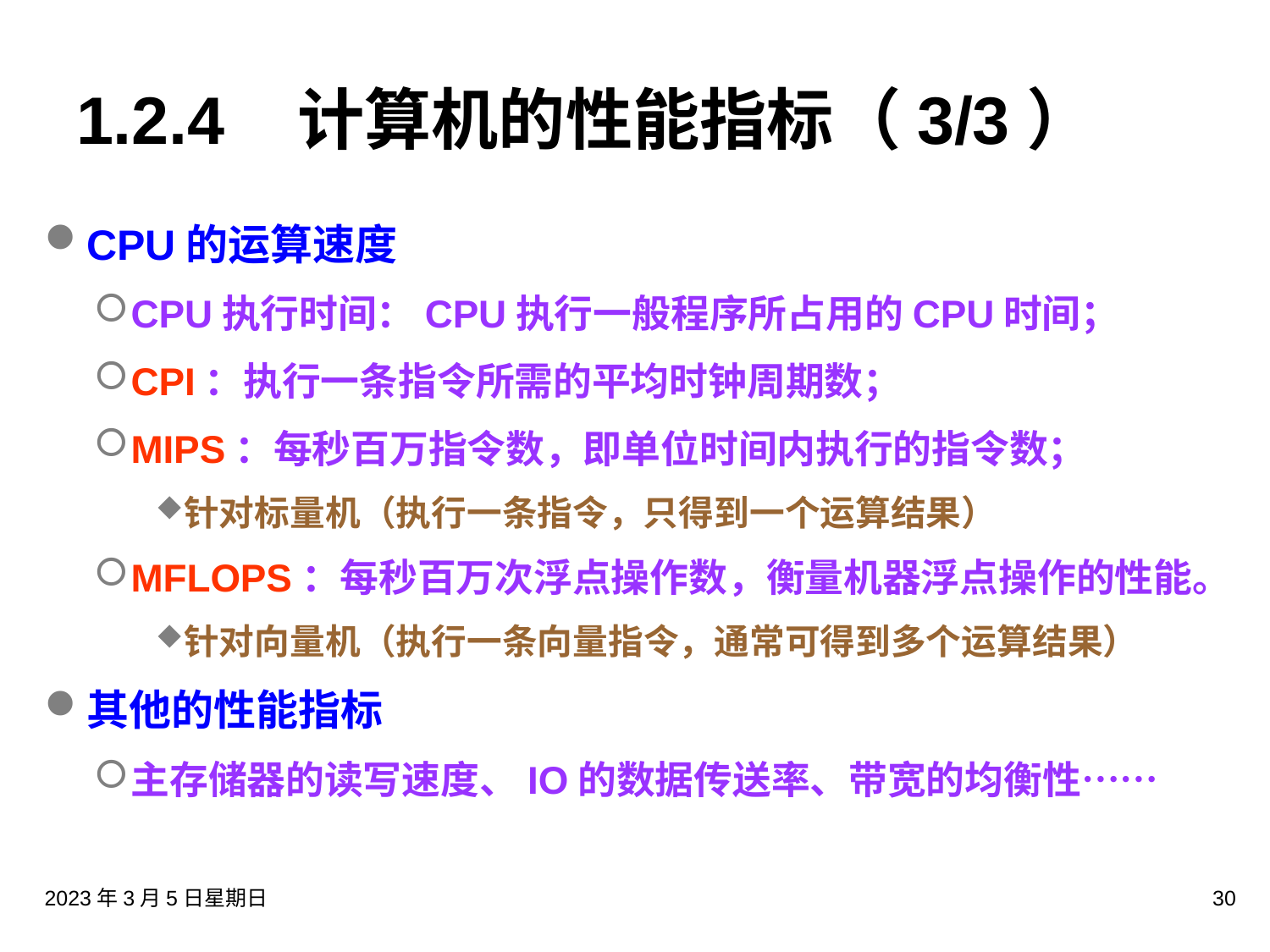

# 1.2.4   计算机的性能指标（3/3）
CPU的运算速度
CPU执行时间：CPU执行一般程序所占用的CPU时间；
CPI：执行一条指令所需的平均时钟周期数；
MIPS：每秒百万指令数，即单位时间内执行的指令数；
针对标量机（执行一条指令，只得到一个运算结果）
MFLOPS：每秒百万次浮点操作数，衡量机器浮点操作的性能。
针对向量机（执行一条向量指令，通常可得到多个运算结果）
其他的性能指标
主存储器的读写速度、IO的数据传送率、带宽的均衡性……
2023年3月5日星期日
30